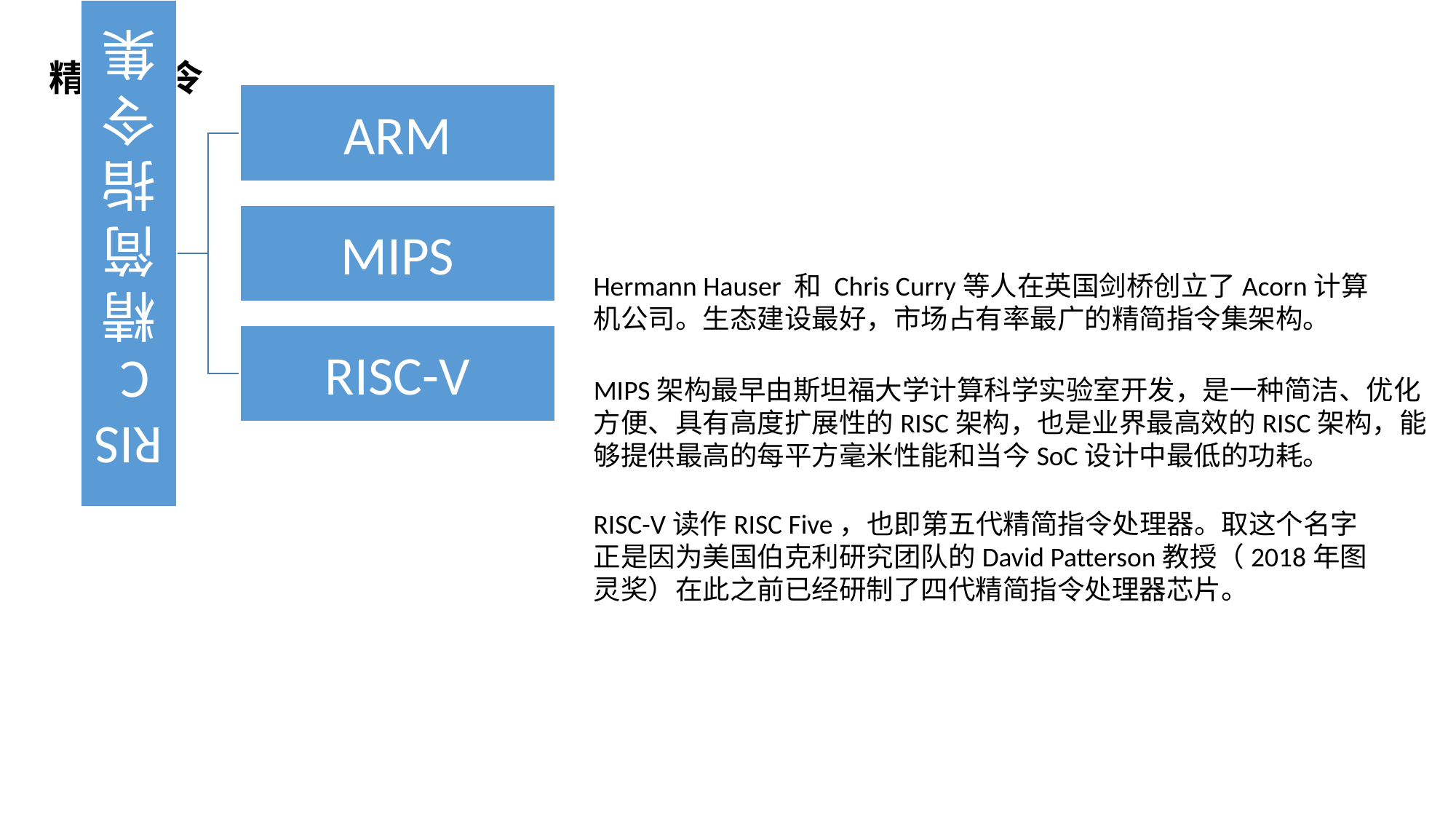

# 精简指令

RISC精简指令集
ARM
MIPS
RISC-V
Hermann Hauser 和 Chris Curry等人在英国剑桥创立了Acorn计算机公司。生态建设最好，市场占有率最广的精简指令集架构。
MIPS架构最早由斯坦福大学计算科学实验室开发，是一种简洁、优化方便、具有高度扩展性的RISC架构，也是业界最高效的RISC架构，能够提供最高的每平方毫米性能和当今SoC设计中最低的功耗。
RISC-V读作RISC Five，也即第五代精简指令处理器。取这个名字正是因为美国伯克利研究团队的David Patterson教授（2018年图灵奖）在此之前已经研制了四代精简指令处理器芯片。